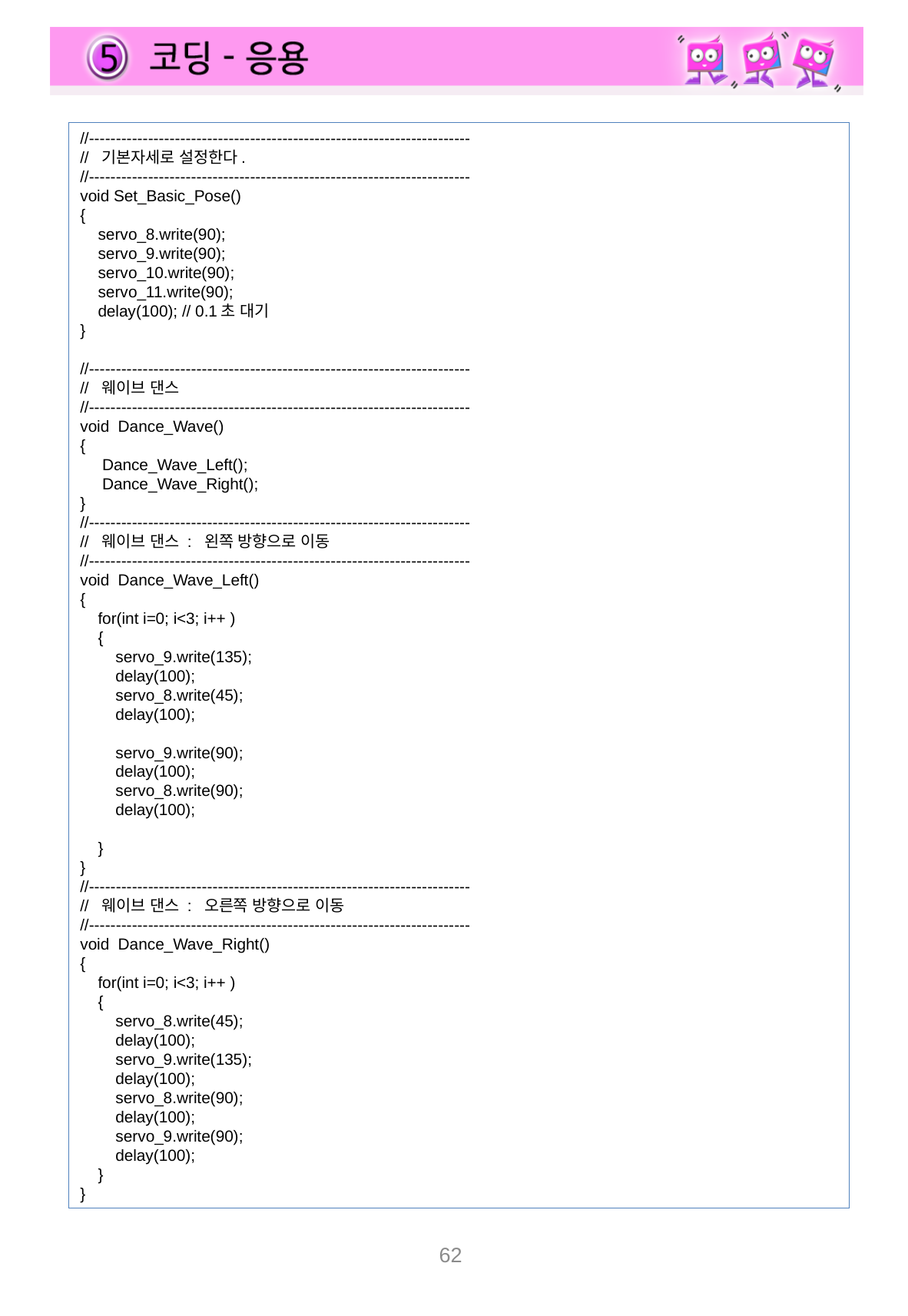

//-----------------------------------------------------------------------
//  기본자세로 설정한다.
//-----------------------------------------------------------------------
void Set_Basic_Pose()
{
    servo_8.write(90);
    servo_9.write(90);
    servo_10.write(90);
    servo_11.write(90);
    delay(100); // 0.1초 대기
}

//-----------------------------------------------------------------------
//  웨이브 댄스
//-----------------------------------------------------------------------
void  Dance_Wave()
{
     Dance_Wave_Left();
     Dance_Wave_Right();
}
//-----------------------------------------------------------------------
//  웨이브 댄스 :  왼쪽 방향으로 이동
//-----------------------------------------------------------------------
void  Dance_Wave_Left()
{
    for(int i=0; i<3; i++ )
    {
        servo_9.write(135);
        delay(100);
        servo_8.write(45);
        delay(100);

        servo_9.write(90);
        delay(100);
        servo_8.write(90);
        delay(100);

    }
}
//-----------------------------------------------------------------------
//  웨이브 댄스 :  오른쪽 방향으로 이동
//-----------------------------------------------------------------------
void  Dance_Wave_Right()
{
    for(int i=0; i<3; i++ )
    {
        servo_8.write(45);
        delay(100);
        servo_9.write(135);
        delay(100);
        servo_8.write(90);
        delay(100);
        servo_9.write(90);
        delay(100);
    }
}
62